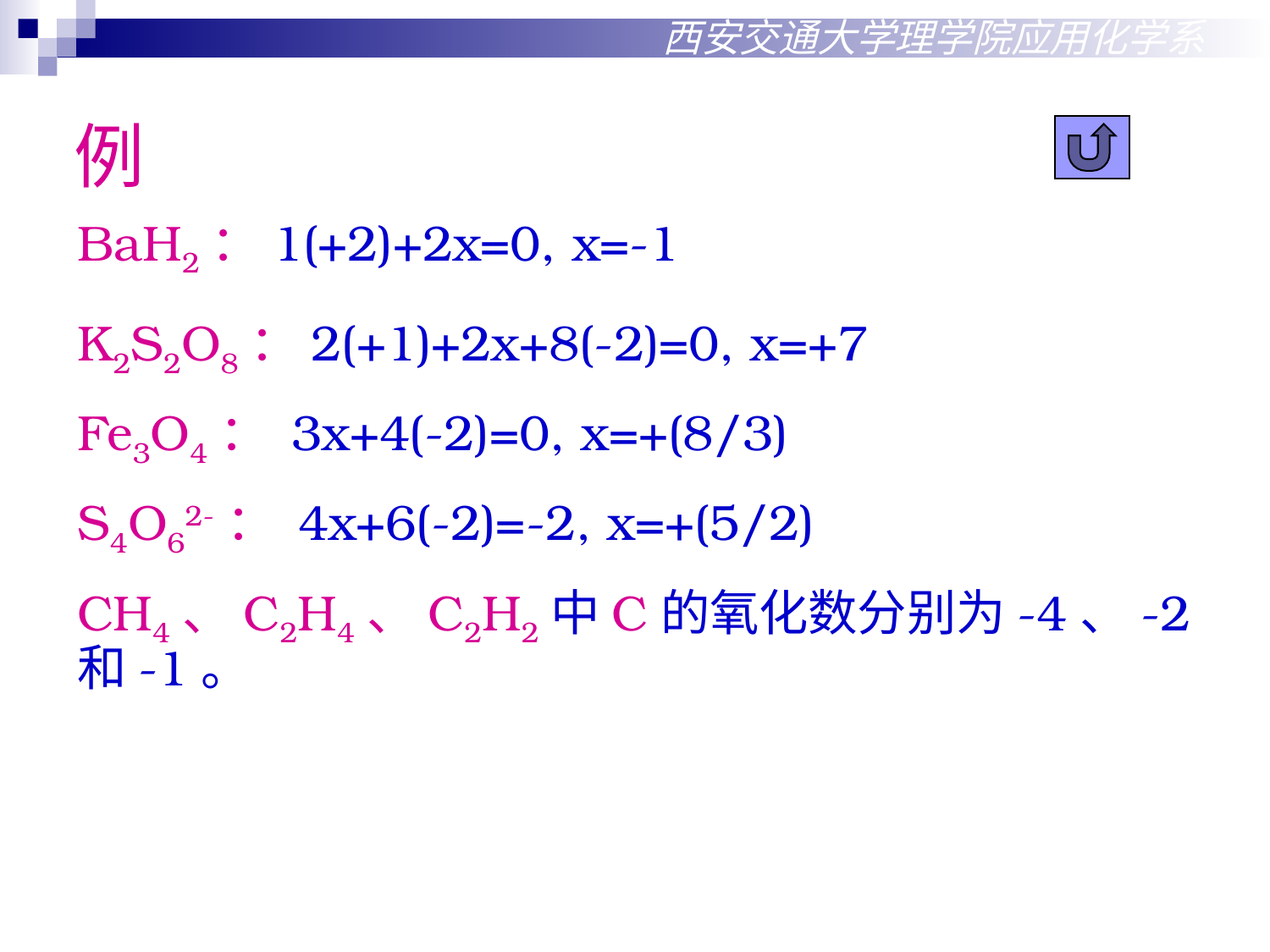

西安交通大学理学院应用化学系
例

BaH2：1(+2)+2x=0, x=-1
K2S2O8：2(+1)+2x+8(-2)=0, x=+7
Fe3O4： 3x+4(-2)=0, x=+(8/3)
S4O62-： 4x+6(-2)=-2, x=+(5/2)
CH4、C2H4、C2H2中C的氧化数分别为-4、-2和-1。